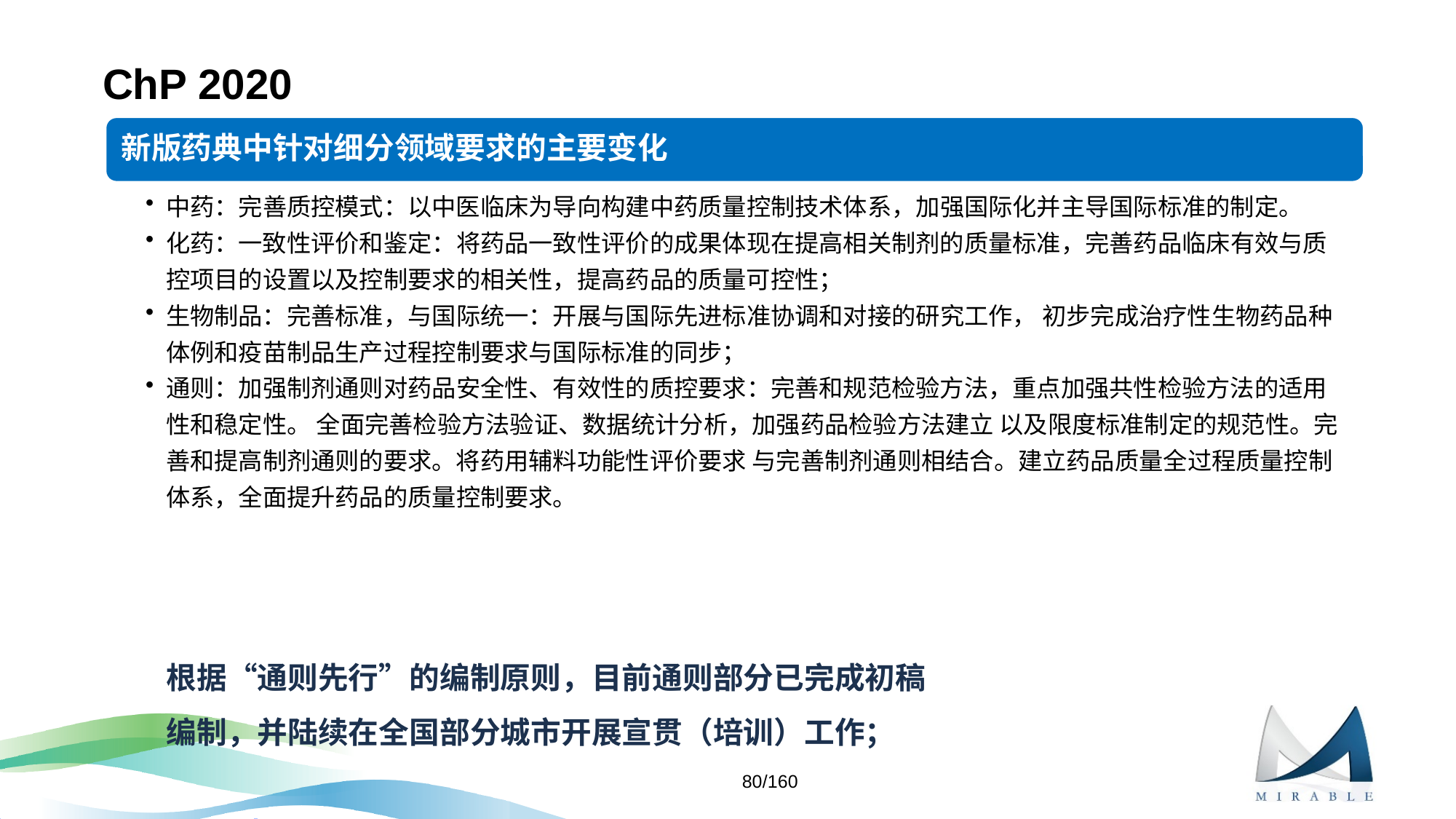

# ChP 2020
新版药典中针对细分领域要求的主要变化
中药：完善质控模式：以中医临床为导向构建中药质量控制技术体系，加强国际化并主导国际标准的制定。
化药：一致性评价和鉴定：将药品一致性评价的成果体现在提高相关制剂的质量标准，完善药品临床有效与质控项目的设置以及控制要求的相关性，提高药品的质量可控性；
生物制品：完善标准，与国际统一：开展与国际先进标准协调和对接的研究工作， 初步完成治疗性生物药品种体例和疫苗制品生产过程控制要求与国际标准的同步；
通则：加强制剂通则对药品安全性、有效性的质控要求：完善和规范检验方法，重点加强共性检验方法的适用性和稳定性。 全面完善检验方法验证、数据统计分析，加强药品检验方法建立 以及限度标准制定的规范性。完善和提高制剂通则的要求。将药用辅料功能性评价要求 与完善制剂通则相结合。建立药品质量全过程质量控制体系，全面提升药品的质量控制要求。
根据“通则先行”的编制原则，目前通则部分已完成初稿
编制，并陆续在全国部分城市开展宣贯（培训）工作；
80/160